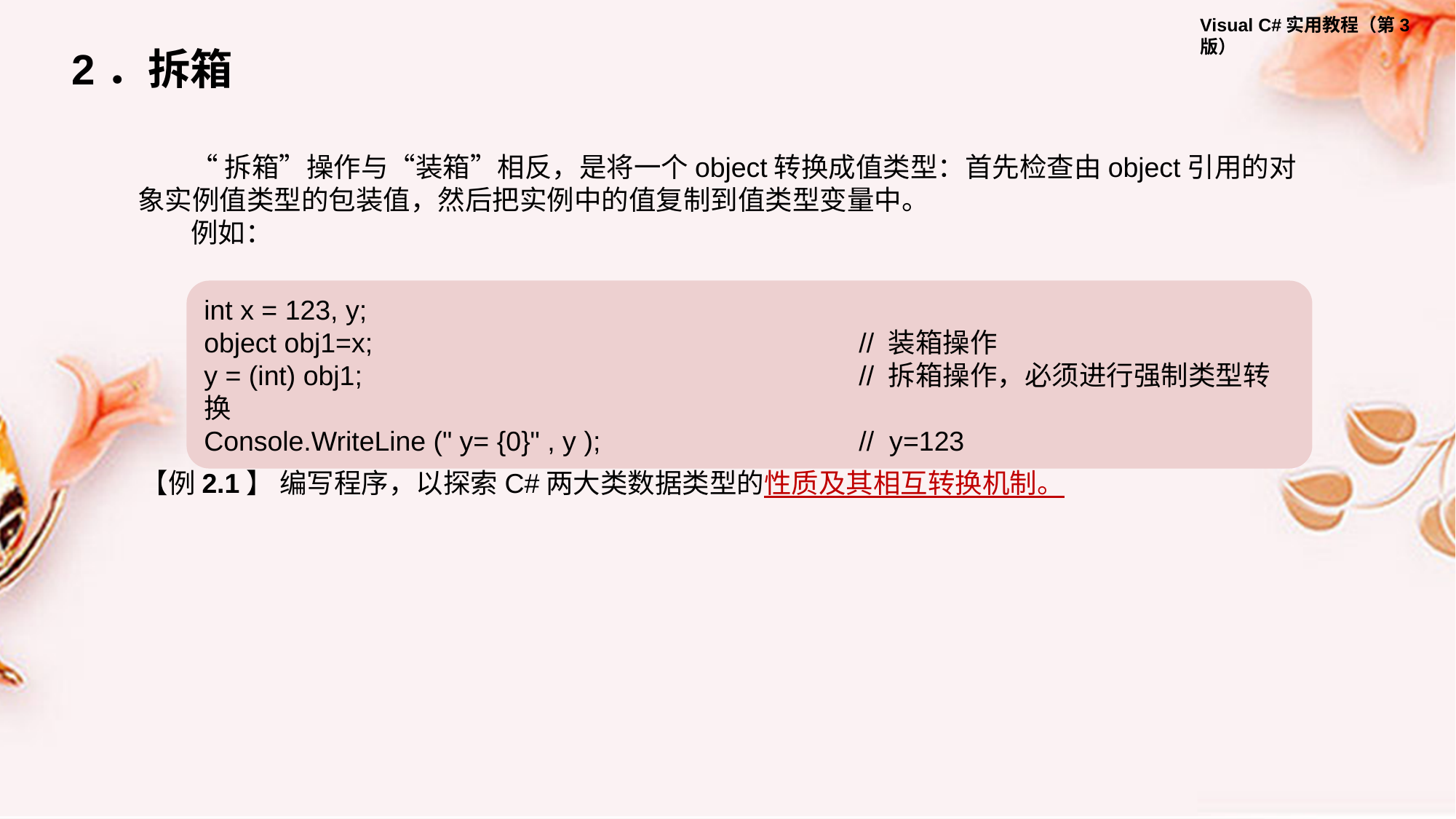

2．拆箱
“拆箱”操作与“装箱”相反，是将一个object转换成值类型：首先检查由object引用的对象实例值类型的包装值，然后把实例中的值复制到值类型变量中。
例如：
int x = 123, y;
object obj1=x;					// 装箱操作
y = (int) obj1;					// 拆箱操作，必须进行强制类型转换
Console.WriteLine (" y= {0}" , y );			//  y=123
【例2.1】 编写程序，以探索C#两大类数据类型的性质及其相互转换机制。